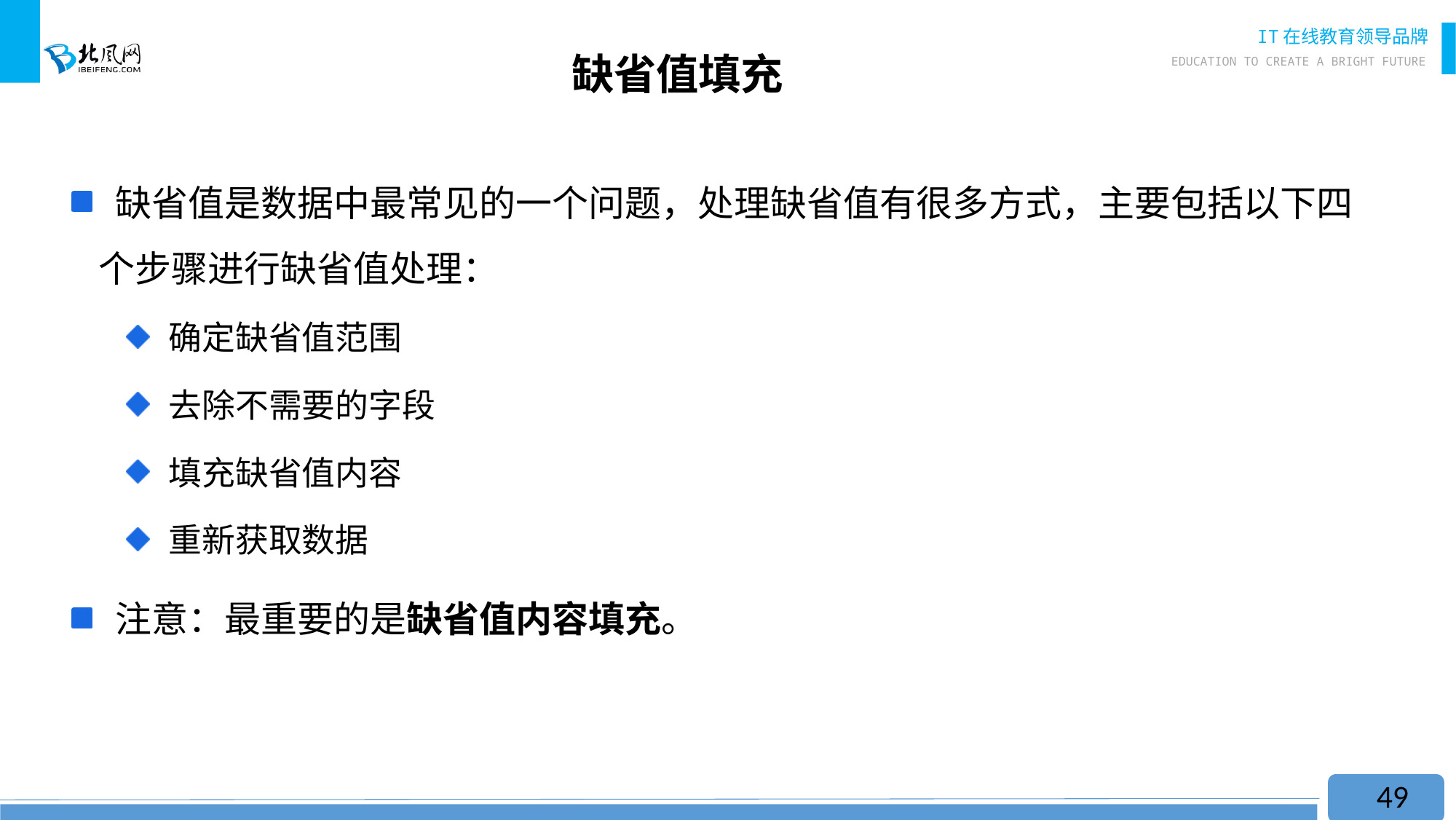

# 缺省值填充
 缺省值是数据中最常见的一个问题，处理缺省值有很多方式，主要包括以下四个步骤进行缺省值处理：
 确定缺省值范围
 去除不需要的字段
 填充缺省值内容
 重新获取数据
 注意：最重要的是缺省值内容填充。